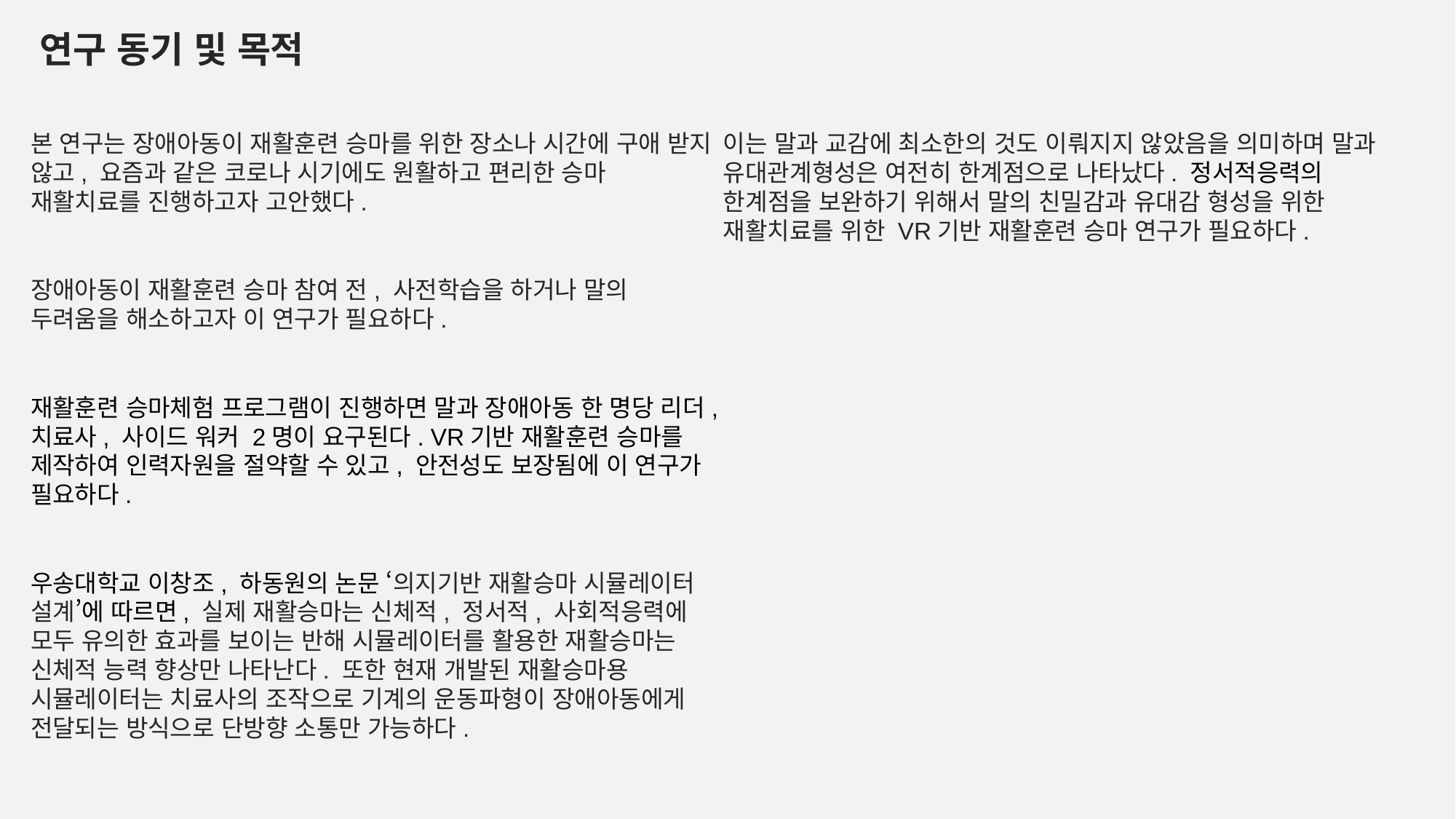

연구 동기 및 목적

본 연구는 장애아동이 재활훈련 승마를 위한 장소나 시간에 구애 받지 않고, 요즘과 같은 코로나 시기에도 원활하고 편리한 승마 재활치료를 진행하고자 고안했다.

장애아동이 재활훈련 승마 참여 전, 사전학습을 하거나 말의 두려움을 해소하고자 이 연구가 필요하다.

재활훈련 승마체험 프로그램이 진행하면 말과 장애아동 한 명당 리더, 치료사, 사이드 워커 2명이 요구된다. VR기반 재활훈련 승마를 제작하여 인력자원을 절약할 수 있고, 안전성도 보장됨에 이 연구가 필요하다.

우송대학교 이창조, 하동원의 논문 ‘의지기반 재활승마 시뮬레이터 설계’에 따르면, 실제 재활승마는 신체적, 정서적, 사회적응력에 모두 유의한 효과를 보이는 반해 시뮬레이터를 활용한 재활승마는 신체적 능력 향상만 나타난다. 또한 현재 개발된 재활승마용 시뮬레이터는 치료사의 조작으로 기계의 운동파형이 장애아동에게 전달되는 방식으로 단방향 소통만 가능하다.

이는 말과 교감에 최소한의 것도 이뤄지지 않았음을 의미하며 말과 유대관계형성은 여전히 한계점으로 나타났다. 정서적응력의 한계점을 보완하기 위해서 말의 친밀감과 유대감 형성을 위한 재활치료를 위한 VR기반 재활훈련 승마 연구가 필요하다.